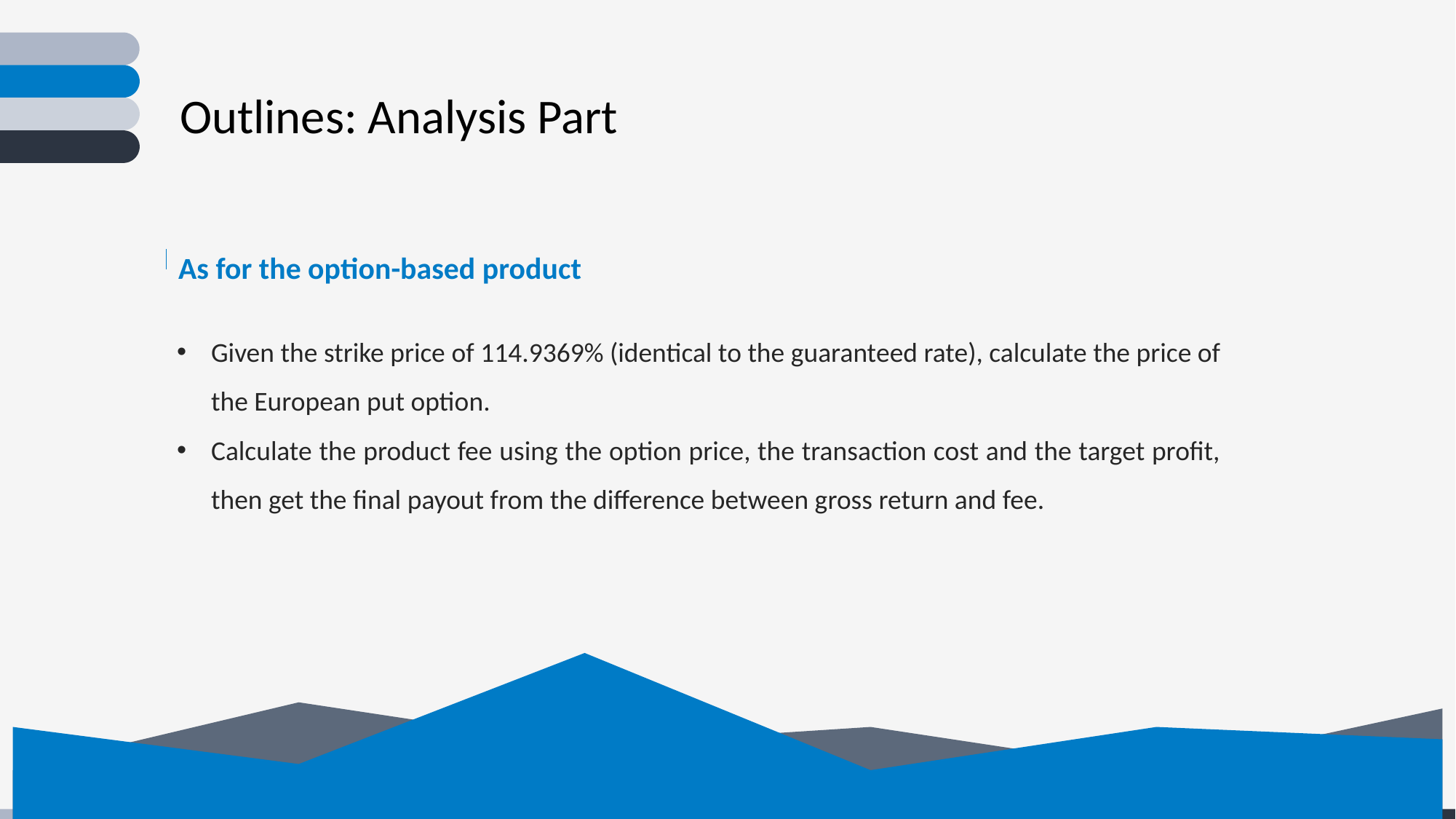

Outlines: Analysis Part
As for the option-based product
Given the strike price of 114.9369% (identical to the guaranteed rate), calculate the price of the European put option.
Calculate the product fee using the option price, the transaction cost and the target profit, then get the final payout from the difference between gross return and fee.

### Chart

| Category | 天然气 | 旅馆 |
|---|---|---|
| 一月 | 17.0 | 10.0 |
| 二月 | 11.0 | 21.0 |
| 三月 | 29.0 | 14.0 |
| 四月 | 10.0 | 17.0 |
| 五月 | 17.0 | 10.0 |
| 六月 | 15.0 | 20.0 |